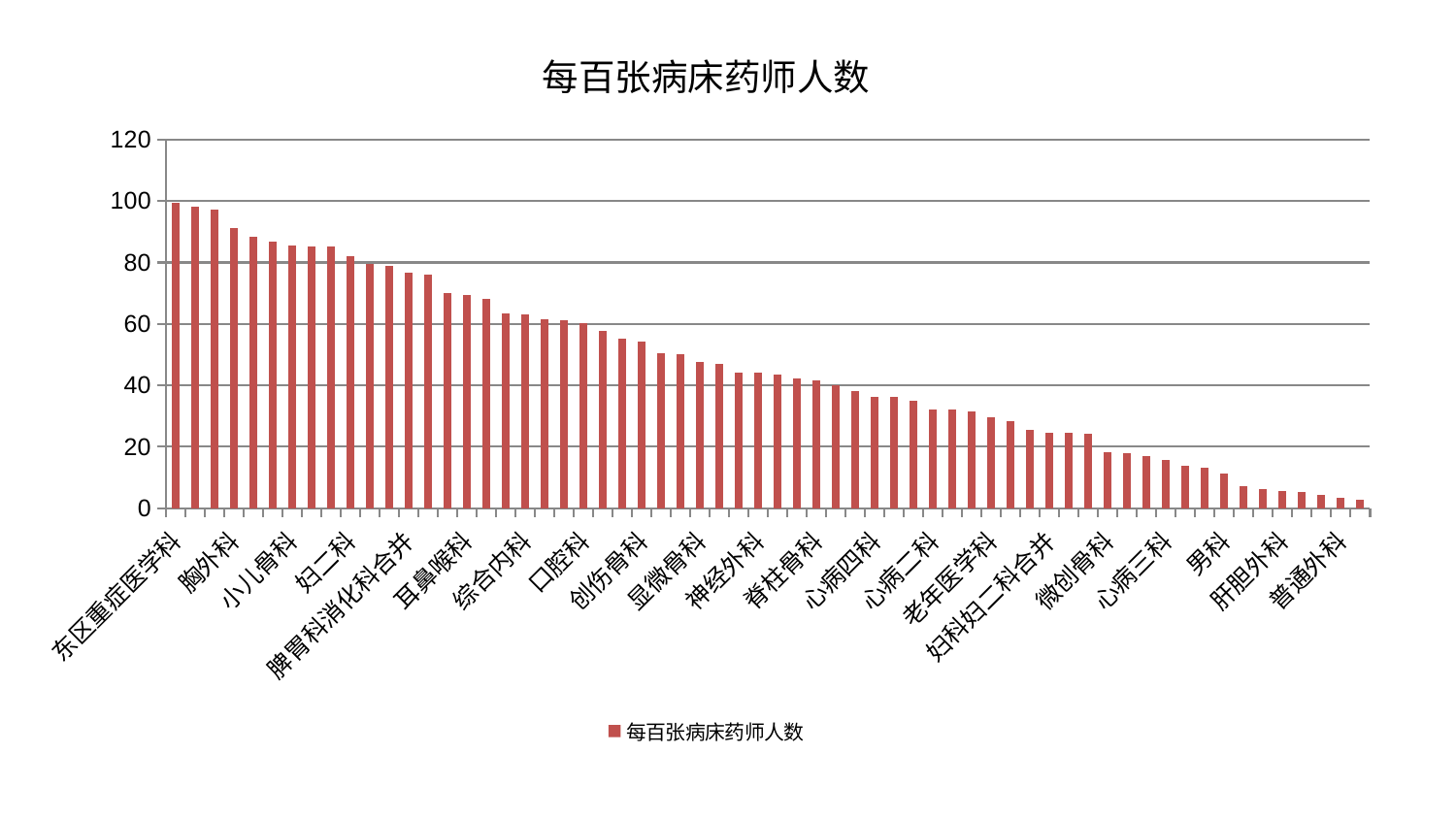

### Chart: 每百张病床药师人数

| Category | 每百张病床药师人数 |
|---|---|
| 东区重症医学科 | 99.44541423878886 |
| 心病一科 | 98.07362744692793 |
| 关节骨科 | 97.34861596356323 |
| 胸外科 | 91.2950216004315 |
| 中医经典科 | 88.30596592948811 |
| 西区重症医学科 | 86.78743101501396 |
| 小儿骨科 | 85.56145393688766 |
| 脾胃病科 | 85.18127014195613 |
| 重症医学科 | 85.06700676378138 |
| 妇二科 | 82.14973082985652 |
| 脑病三科 | 79.65172122446356 |
| 呼吸内科 | 78.9407328544628 |
| 脾胃科消化科合并 | 76.7618809416736 |
| 消化内科 | 76.16351690765116 |
| 产科 | 70.13253937325715 |
| 耳鼻喉科 | 69.47940736667297 |
| 运动损伤骨科 | 68.10065719059506 |
| 周围血管科 | 63.54827340149627 |
| 综合内科 | 63.15538427704317 |
| 皮肤科 | 61.38270001271202 |
| 儿科 | 61.25436378645499 |
| 口腔科 | 60.42481920627485 |
| 针灸科 | 57.62432670847264 |
| 神经内科 | 55.174108501258615 |
| 创伤骨科 | 54.37753033819537 |
| 脑病二科 | 50.34606838114133 |
| 推拿科 | 50.269940382192814 |
| 显微骨科 | 47.69720496076118 |
| 泌尿外科 | 46.85261933955766 |
| 脑病一科 | 44.10562540830356 |
| 神经外科 | 44.055053326914596 |
| 中医外治中心 | 43.61136887464991 |
| 血液科 | 42.35095733039373 |
| 脊柱骨科 | 41.50245055397175 |
| 治未病中心 | 40.18217650883451 |
| 东区肾病科 | 38.16510845420438 |
| 心病四科 | 36.3886935916248 |
| 肛肠科 | 36.19881977507069 |
| 肿瘤内科 | 34.870728012135 |
| 心病二科 | 32.24665452672819 |
| 心血管内科 | 32.08455343187509 |
| 身心医学科 | 31.387076436666984 |
| 老年医学科 | 29.557226725719588 |
| 眼科 | 28.333446360732406 |
| 肾脏内科 | 25.48080526257548 |
| 妇科妇二科合并 | 24.586568757058846 |
| 骨科 | 24.450894536853585 |
| 小儿推拿科 | 24.210715119055926 |
| 微创骨科 | 18.33303768708394 |
| 内分泌科 | 17.90839497011405 |
| 肝病科 | 17.049278753035722 |
| 心病三科 | 15.768186540419915 |
| 妇科 | 13.744758701192517 |
| 肾病科 | 13.250148991665167 |
| 男科 | 11.389923484160658 |
| 美容皮肤科 | 7.0790043003588154 |
| 乳腺甲状腺外科 | 6.305664998436078 |
| 肝胆外科 | 5.565370183841556 |
| 康复科 | 5.282845393665747 |
| 风湿病科 | 4.473811346809686 |
| 普通外科 | 3.34720309111034 |
| 医院 | 2.6759145212134294 |
49